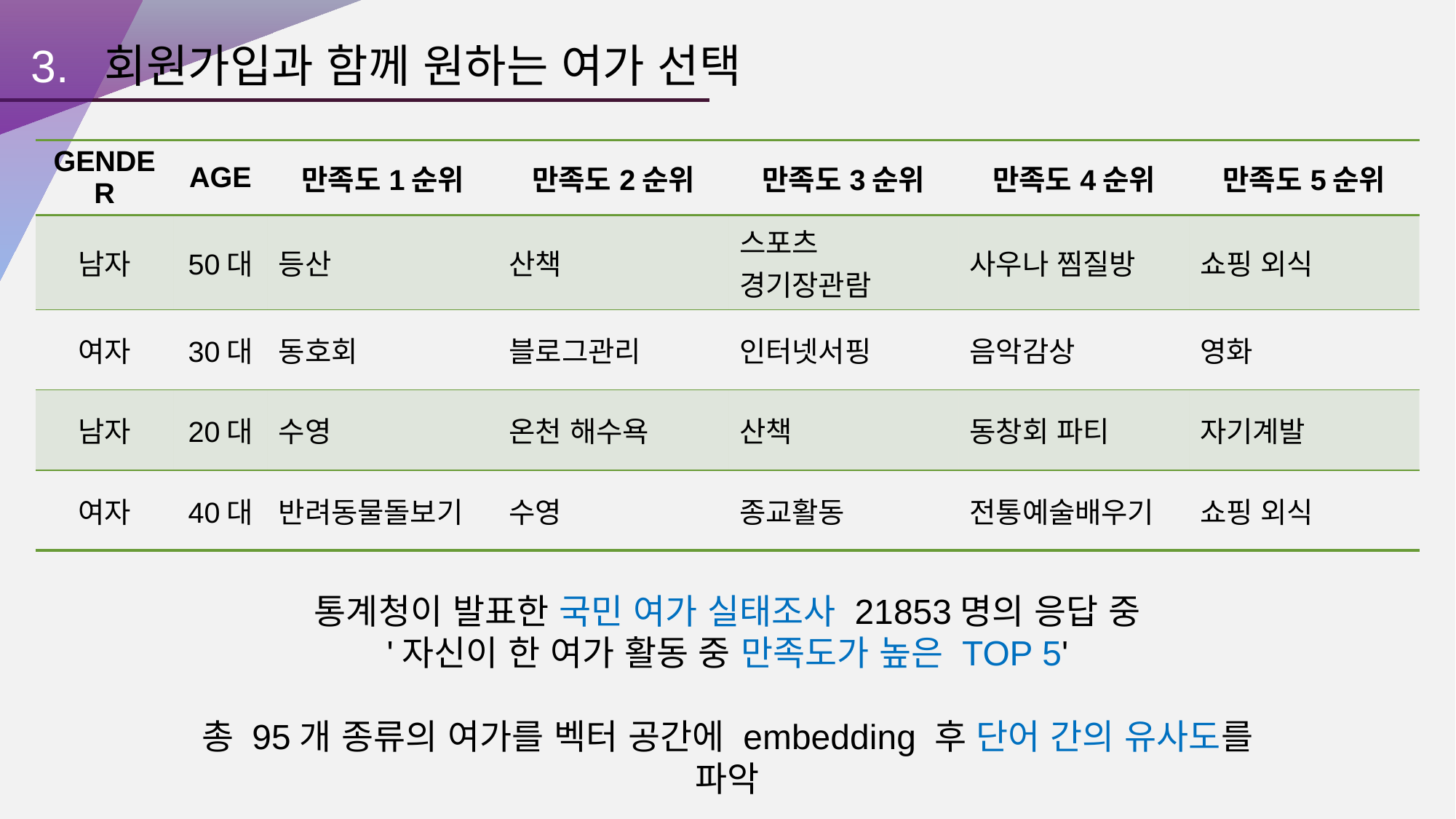

3.  회원가입과 함께 원하는 여가 선택
| GENDER | AGE | 만족도1순위 | 만족도2순위 | 만족도3순위 | 만족도4순위 | 만족도5순위 |
| --- | --- | --- | --- | --- | --- | --- |
| 남자 | 50대 | 등산 | 산책 | 스포츠 경기장관람 | 사우나 찜질방 | 쇼핑 외식 |
| 여자 | 30대 | 동호회 | 블로그관리 | 인터넷서핑 | 음악감상 | 영화 |
| 남자 | 20대 | 수영 | 온천 해수욕 | 산책 | 동창회 파티 | 자기계발 |
| 여자 | 40대 | 반려동물돌보기 | 수영 | 종교활동 | 전통예술배우기 | 쇼핑 외식 |
통계청이 발표한 국민 여가 실태조사 21853명의 응답 중
'자신이 한 여가 활동 중 만족도가 높은 TOP 5'

총 95개 종류의 여가를 벡터 공간에 embedding 후 단어 간의 유사도를 파악